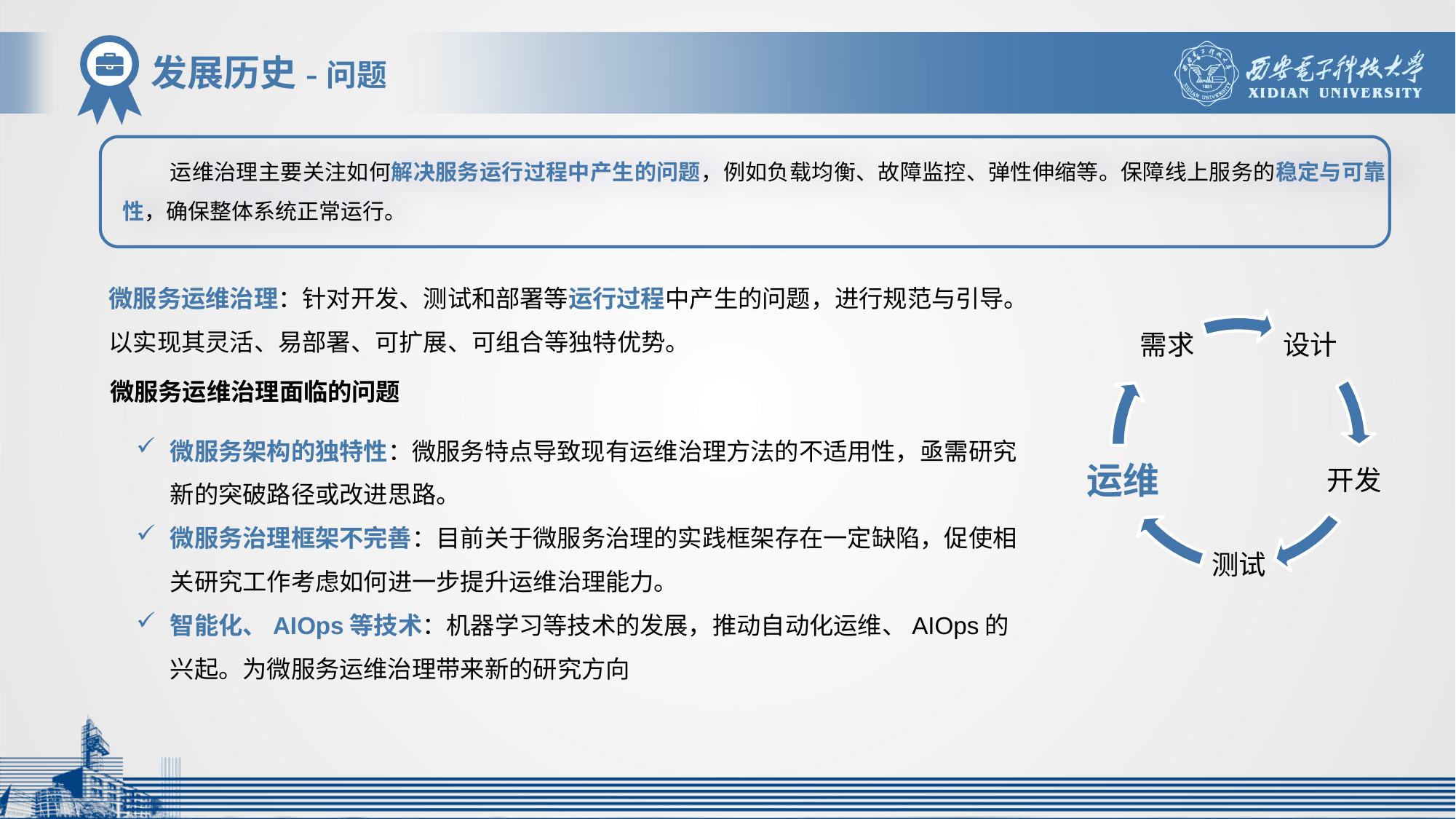

发展历史-问题

   运维治理主要关注如何解决服务运行过程中产生的问题，例如负载均衡、故障监控、弹性伸缩等。保障线上服务的稳定与可靠性，确保整体系统正常运行。
微服务运维治理：针对开发、测试和部署等运行过程中产生的问题，进行规范与引导。以实现其灵活、易部署、可扩展、可组合等独特优势。
设计
开发
测试
运维
需求
微服务运维治理面临的问题
微服务架构的独特性：微服务特点导致现有运维治理方法的不适用性，亟需研究新的突破路径或改进思路。
微服务治理框架不完善：目前关于微服务治理的实践框架存在一定缺陷，促使相关研究工作考虑如何进一步提升运维治理能力。
智能化、AIOps等技术：机器学习等技术的发展，推动自动化运维、AIOps的兴起。为微服务运维治理带来新的研究方向